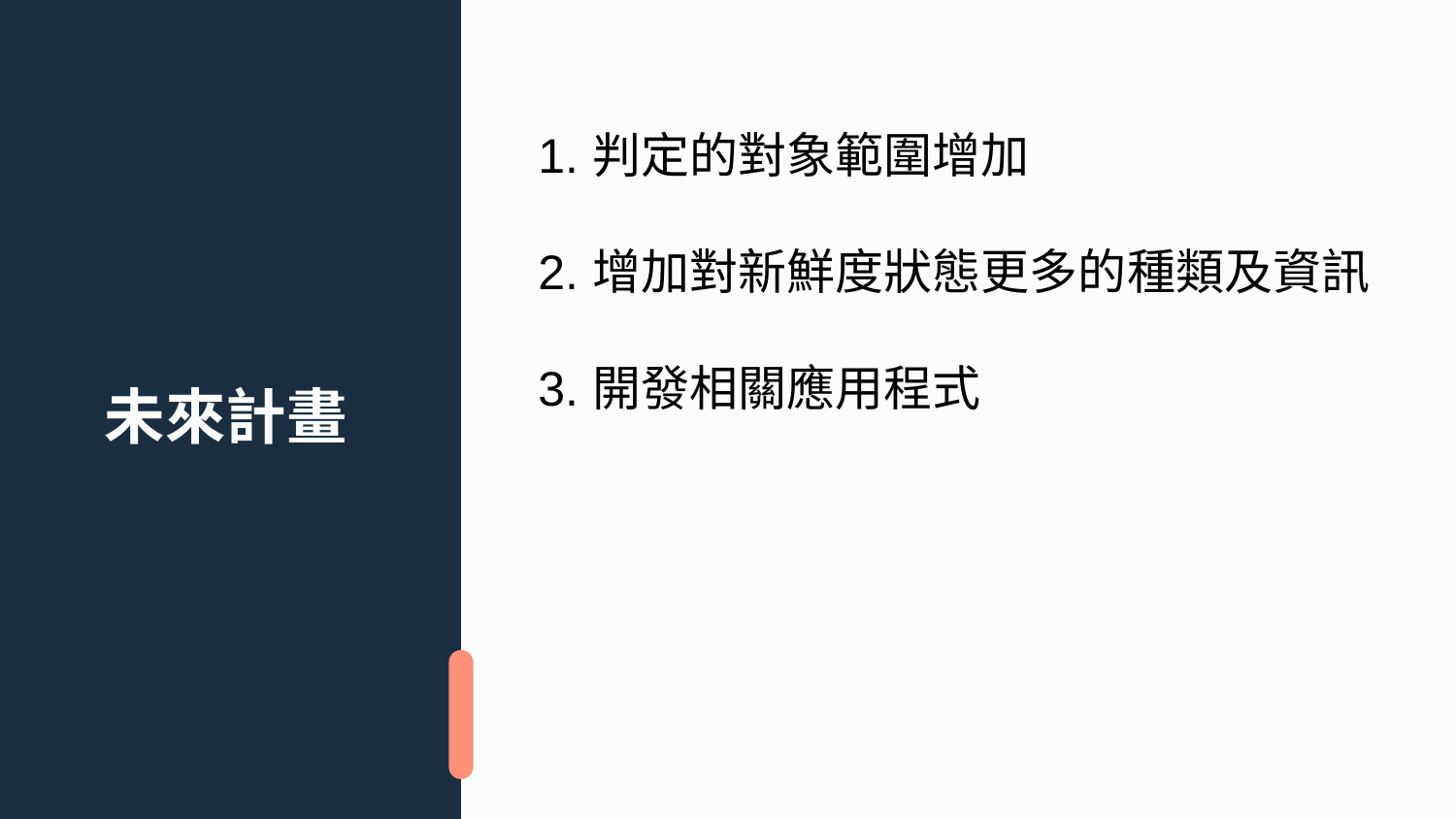

後續改善

判定的對象範圍增加
增加對新鮮度狀態更多的種類及資訊
開發相關應用程式
# 未來計畫